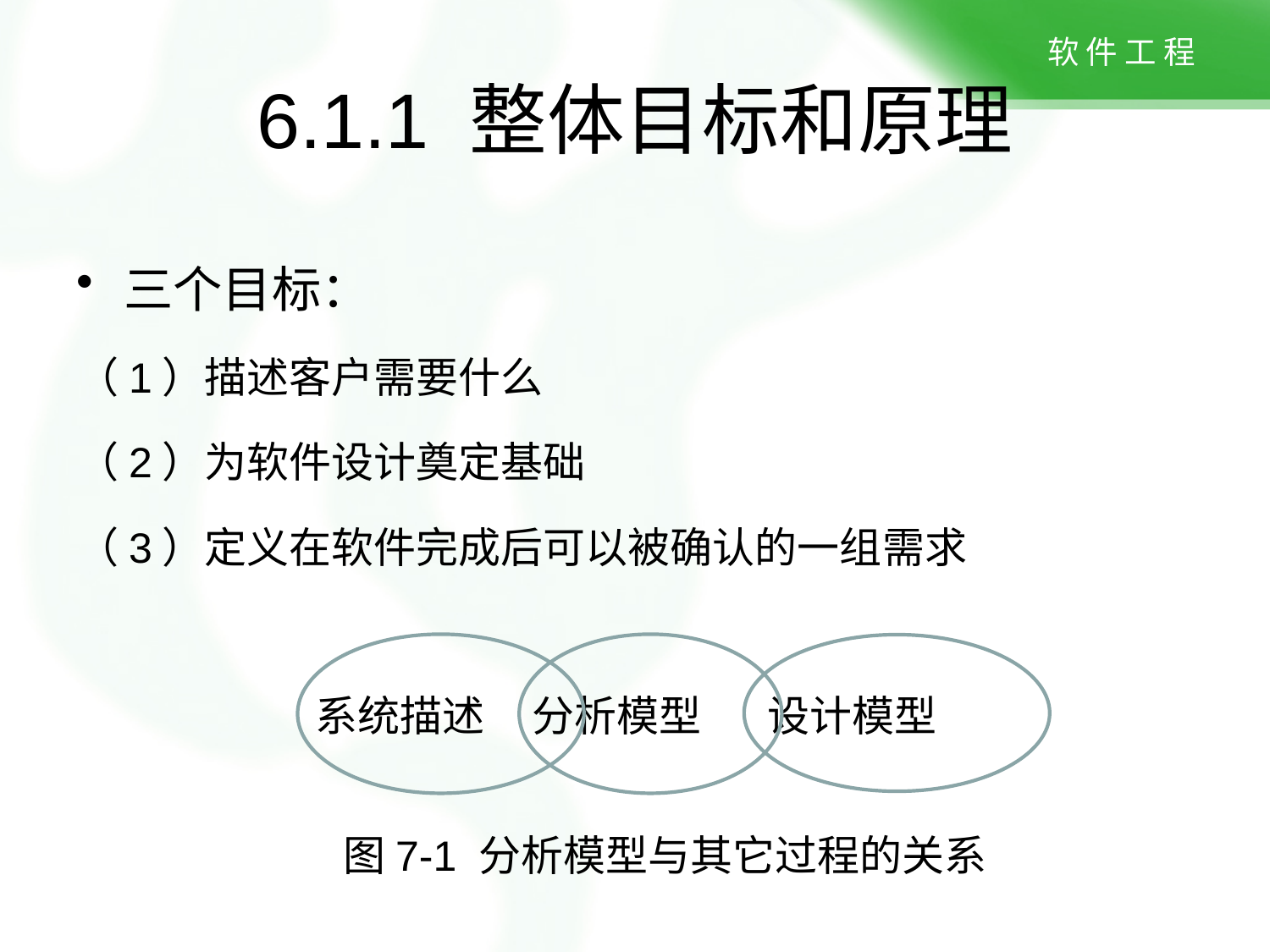

# 6.1.1 整体目标和原理
三个目标：
（1）描述客户需要什么
（2）为软件设计奠定基础
（3）定义在软件完成后可以被确认的一组需求

                        系统描述     分析模型       设计模型

图7-1 分析模型与其它过程的关系